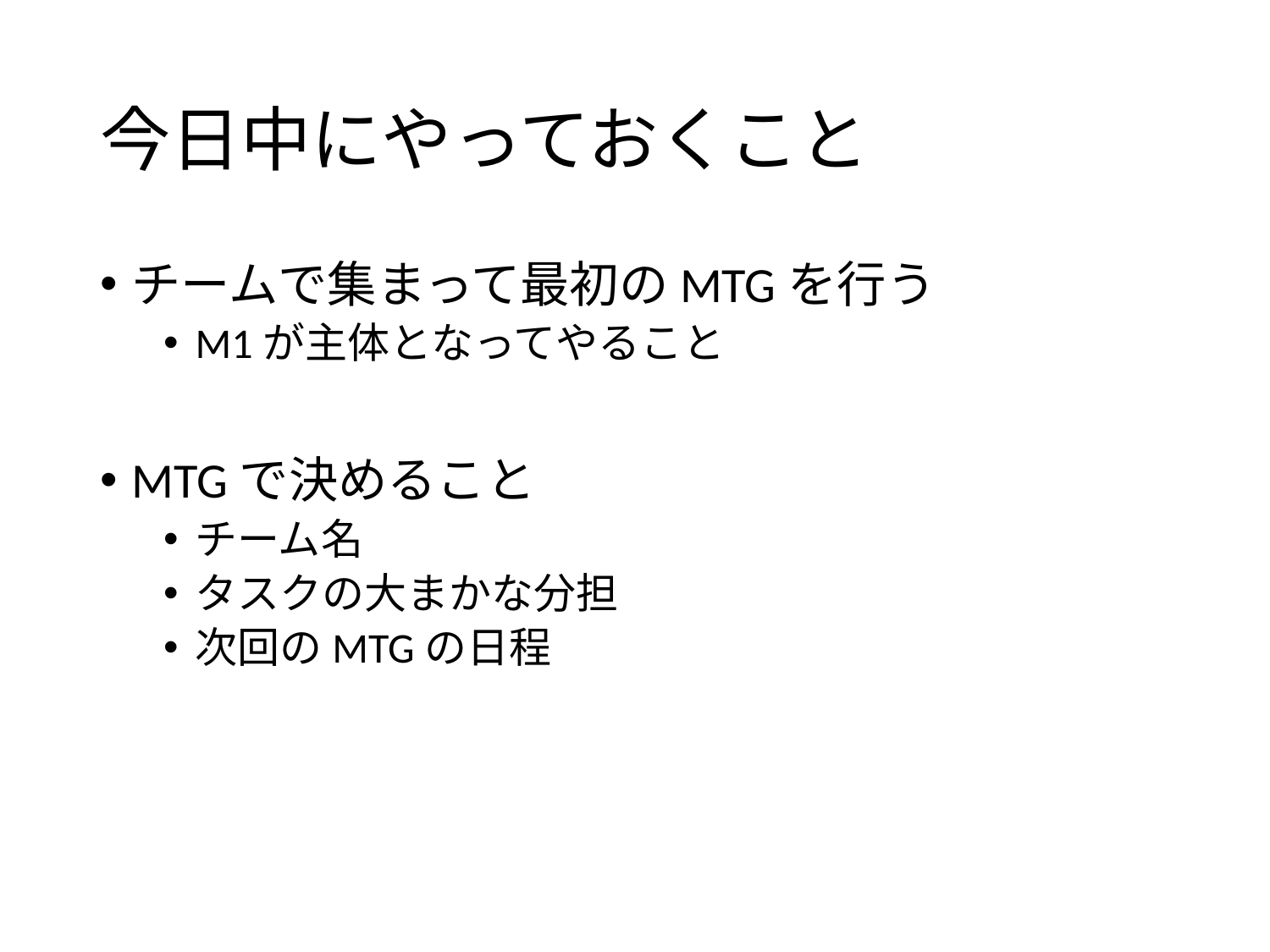

# 今日中にやっておくこと
チームで集まって最初のMTGを行う
M1が主体となってやること

MTGで決めること
チーム名
タスクの大まかな分担
次回のMTGの日程